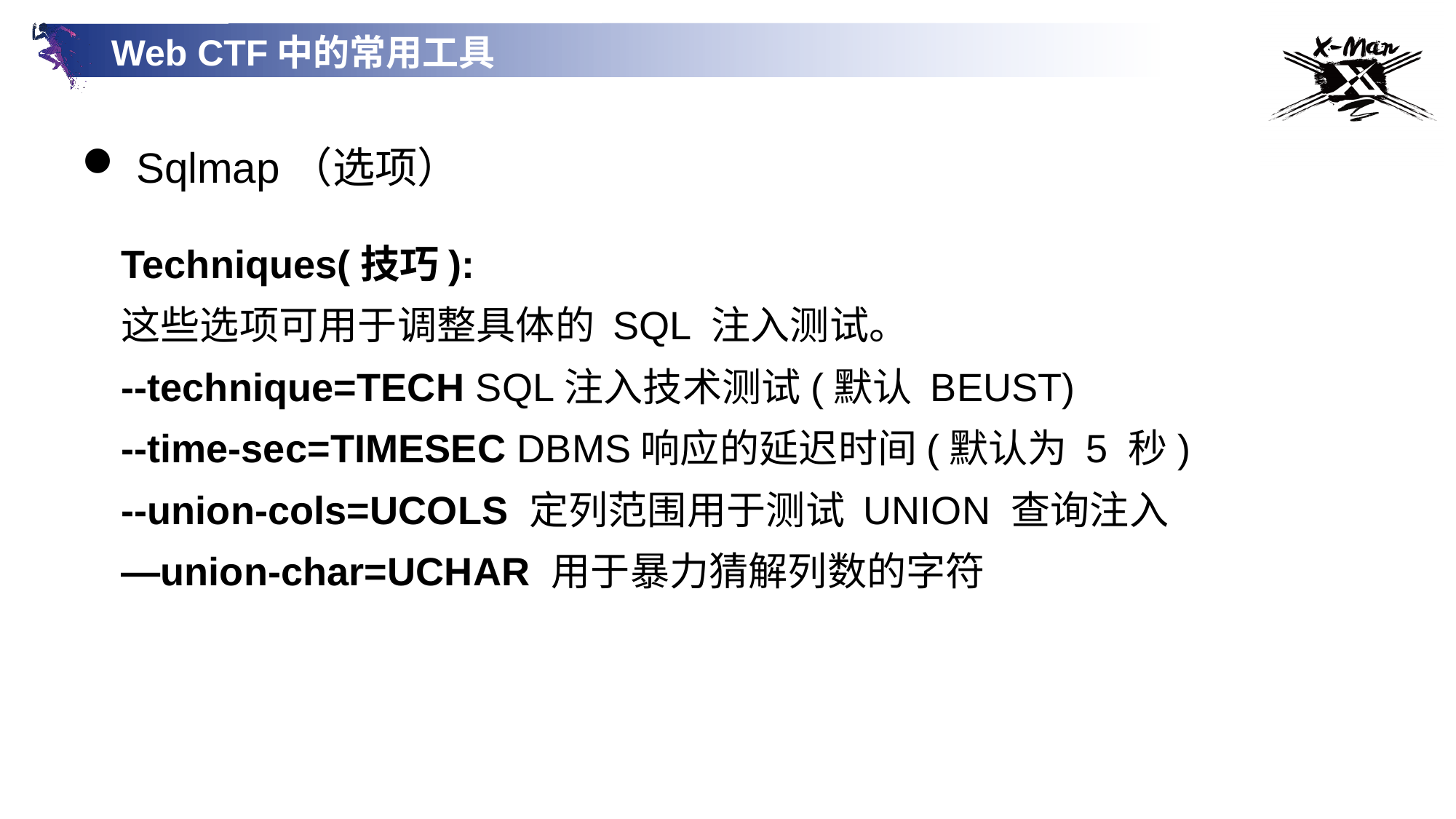

Web CTF中的常用工具
Sqlmap（选项）
Techniques(技巧):
这些选项可用于调整具体的 SQL 注入测试。
--technique=TECH SQL注入技术测试(默认 BEUST)
--time-sec=TIMESEC DBMS响应的延迟时间(默认为 5 秒)
--union-cols=UCOLS 定列范围用于测试 UNION 查询注入
—union-char=UCHAR 用于暴力猜解列数的字符